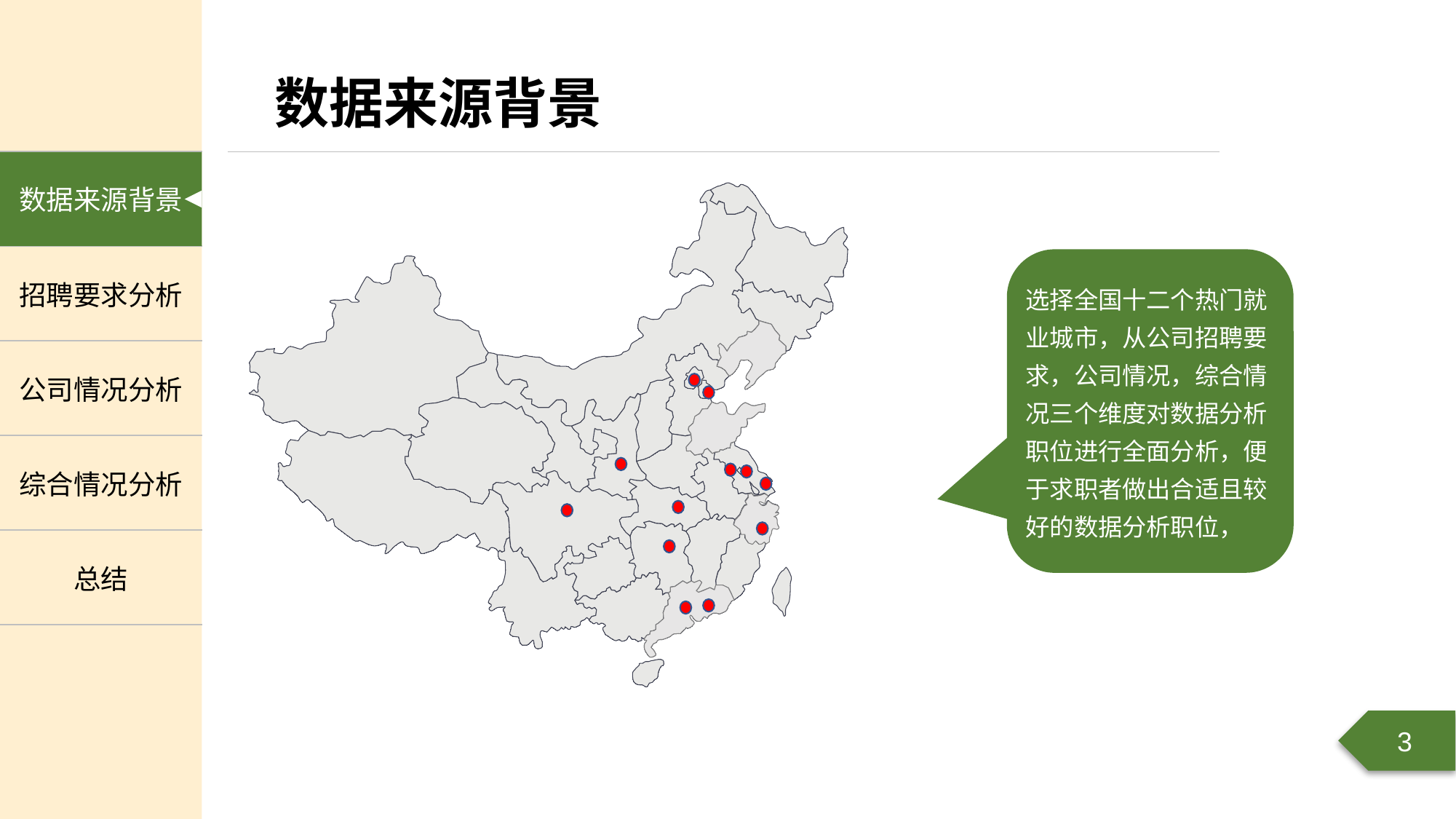

选择全国十二个热门就业城市，从公司招聘要求，公司情况，综合情况三个维度对数据分析职位进行全面分析，便于求职者做出合适且较好的数据分析职位，